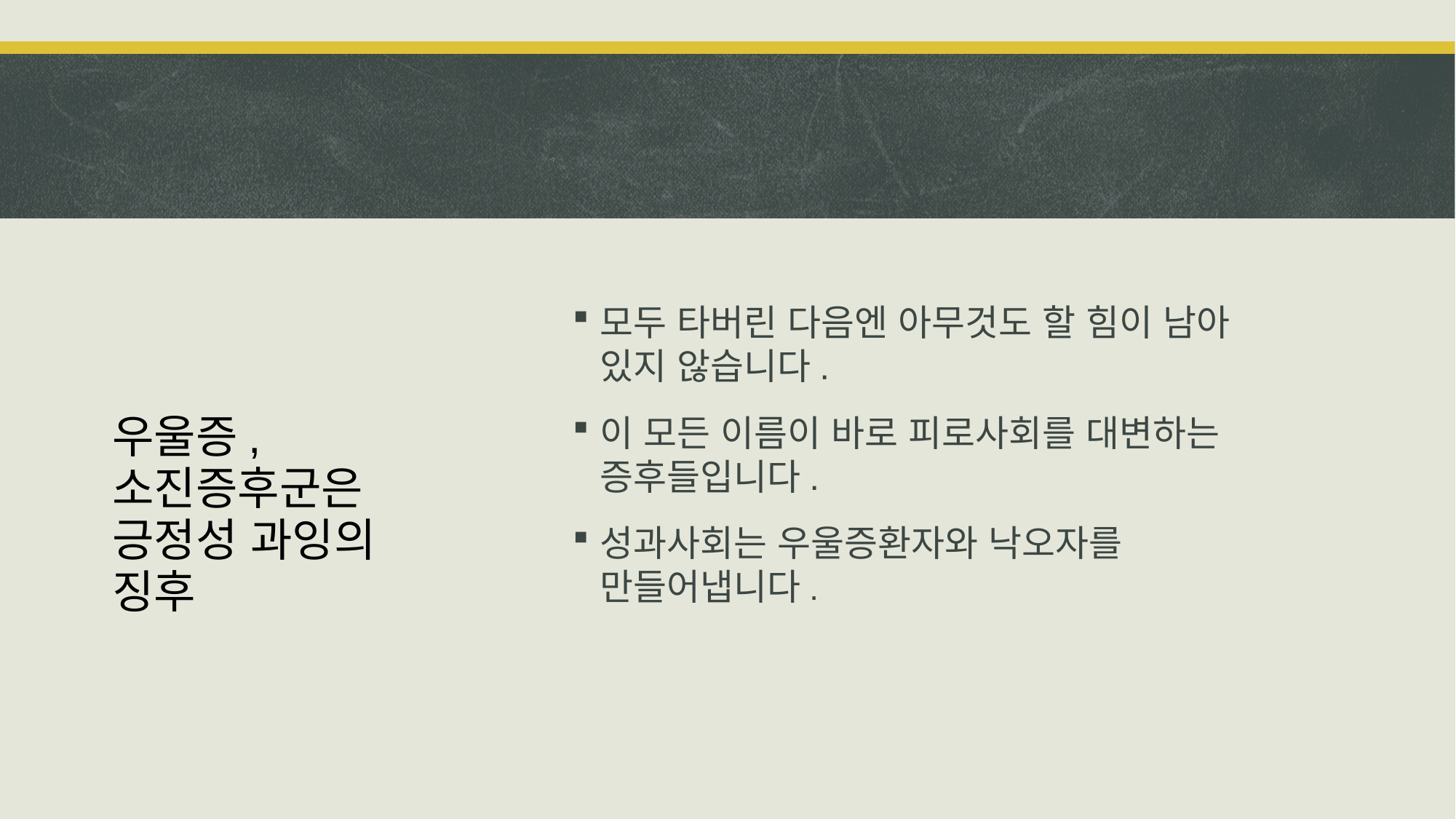

# 우울증, 소진증후군은 긍정성 과잉의 징후
모두 타버린 다음엔 아무것도 할 힘이 남아 있지 않습니다.
이 모든 이름이 바로 피로사회를 대변하는 증후들입니다.
성과사회는 우울증환자와 낙오자를 만들어냅니다.